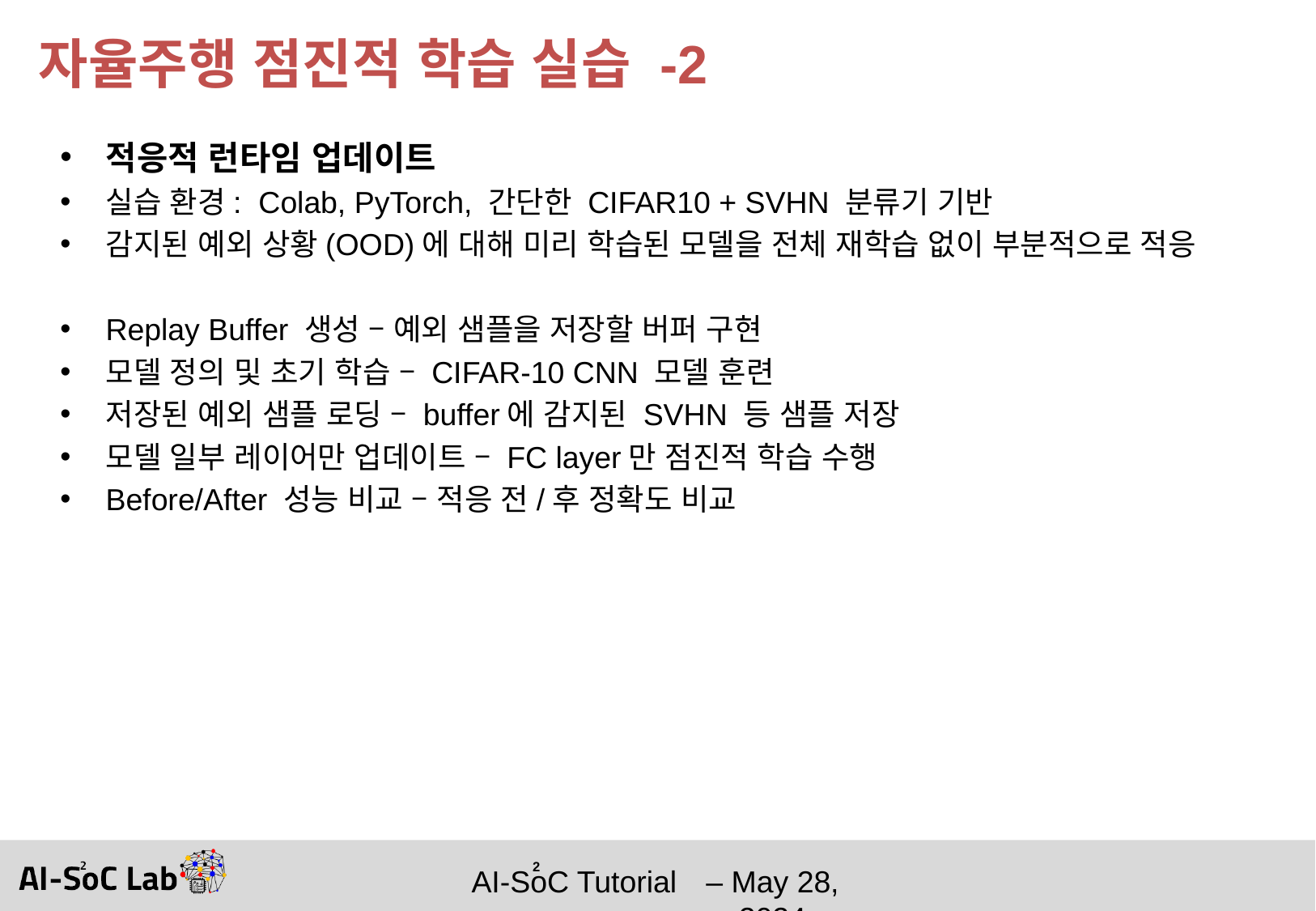

# 자율주행 점진적 학습 실습 -2
적응적 런타임 업데이트
실습 환경:  Colab, PyTorch, 간단한 CIFAR10 + SVHN 분류기 기반
감지된 예외 상황(OOD)에 대해 미리 학습된 모델을 전체 재학습 없이 부분적으로 적응

Replay Buffer 생성 – 예외 샘플을 저장할 버퍼 구현
모델 정의 및 초기 학습 – CIFAR-10 CNN 모델 훈련
저장된 예외 샘플 로딩 – buffer에 감지된 SVHN 등 샘플 저장
모델 일부 레이어만 업데이트 – FC layer만 점진적 학습 수행
Before/After 성능 비교 – 적응 전/후 정확도 비교